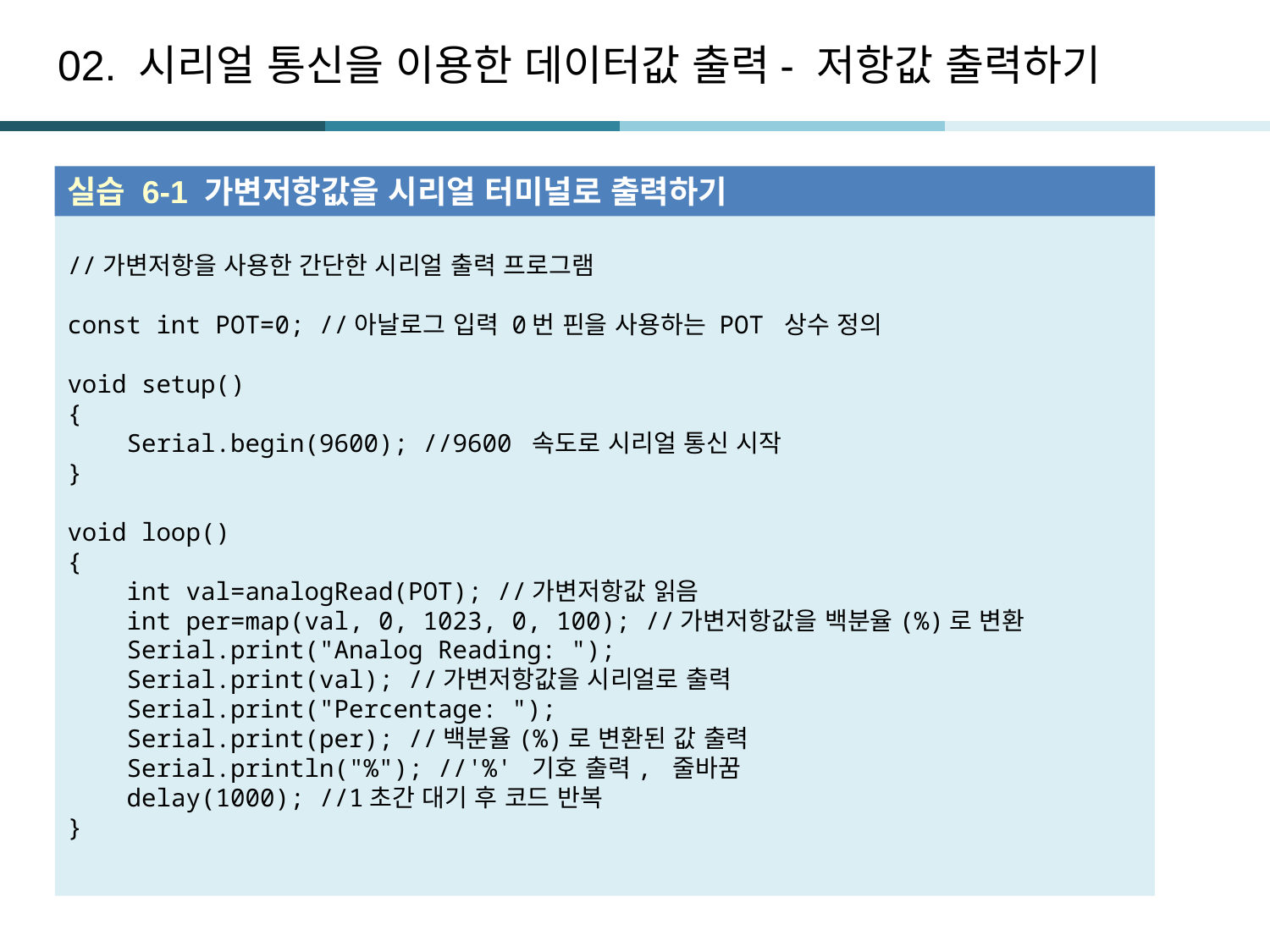

# 02. 시리얼 통신을 이용한 데이터값 출력- 저항값 출력하기
실습 6-1 가변저항값을 시리얼 터미널로 출력하기

//가변저항을 사용한 간단한 시리얼 출력 프로그램

const int POT=0; //아날로그 입력 0번 핀을 사용하는 POT 상수 정의

void setup()
{
    Serial.begin(9600); //9600 속도로 시리얼 통신 시작
}

void loop()
{
    int val=analogRead(POT); //가변저항값 읽음
    int per=map(val, 0, 1023, 0, 100); //가변저항값을 백분율(%)로 변환
    Serial.print("Analog Reading: ");
    Serial.print(val); //가변저항값을 시리얼로 출력
    Serial.print("Percentage: ");
    Serial.print(per); //백분율(%)로 변환된 값 출력
    Serial.println("%"); //'%' 기호 출력, 줄바꿈
    delay(1000); //1초간 대기 후 코드 반복
}